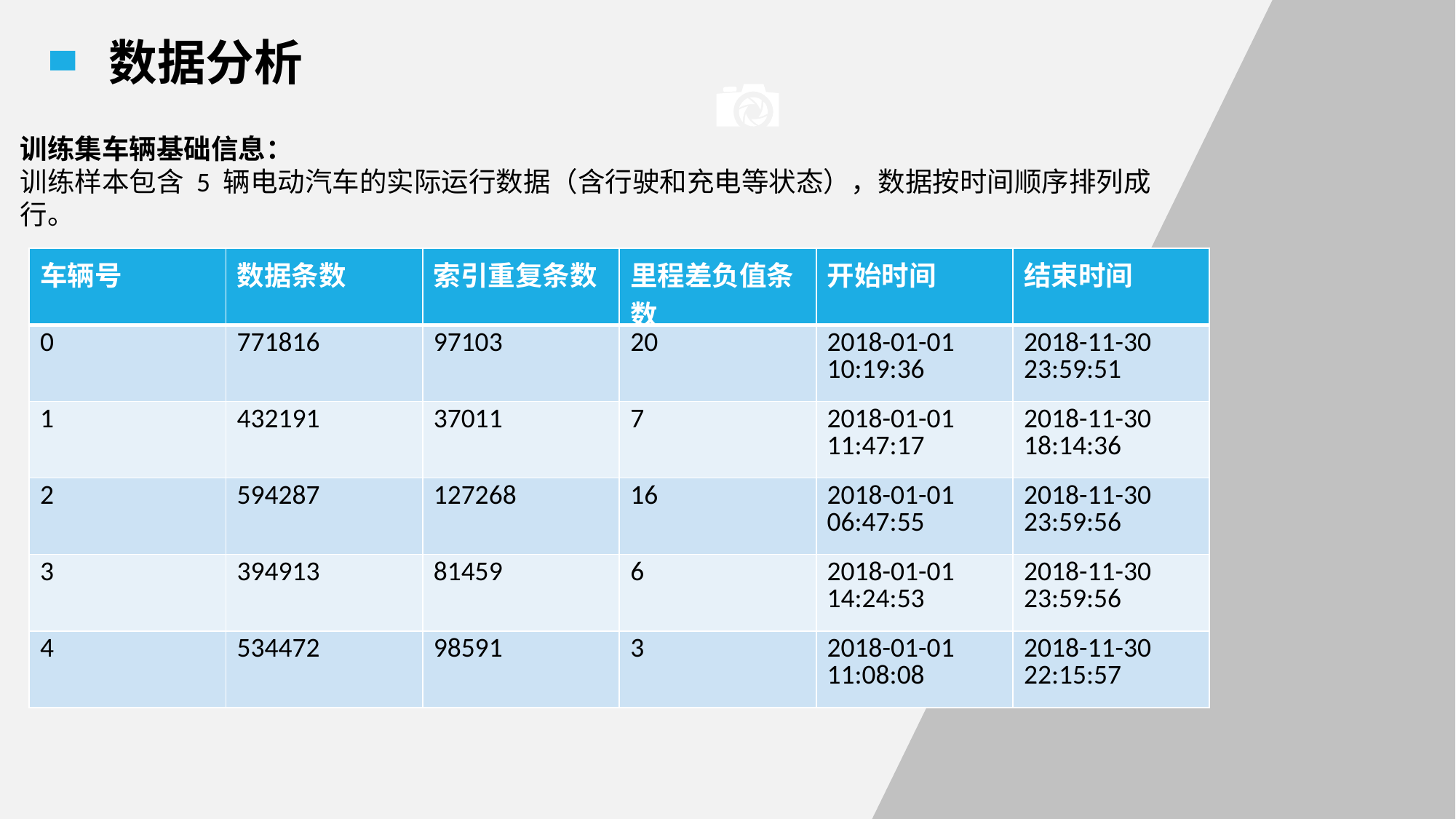

数据分析

训练集车辆基础信息：
训练样本包含 5 辆电动汽车的实际运行数据（含行驶和充电等状态），数据按时间顺序排列成行。

| 车辆号 | 数据条数 | 索引重复条数 | 里程差负值条数 | 开始时间 | 结束时间 |
| --- | --- | --- | --- | --- | --- |
| 0 | 771816 | 97103 | 20 | 2018-01-01 10:19:36 | 2018-11-30 23:59:51 |
| 1 | 432191 | 37011 | 7 | 2018-01-01 11:47:17 | 2018-11-30 18:14:36 |
| 2 | 594287 | 127268 | 16 | 2018-01-01 06:47:55 | 2018-11-30 23:59:56 |
| 3 | 394913 | 81459 | 6 | 2018-01-01 14:24:53 | 2018-11-30 23:59:56 |
| 4 | 534472 | 98591 | 3 | 2018-01-01 11:08:08 | 2018-11-30 22:15:57 |